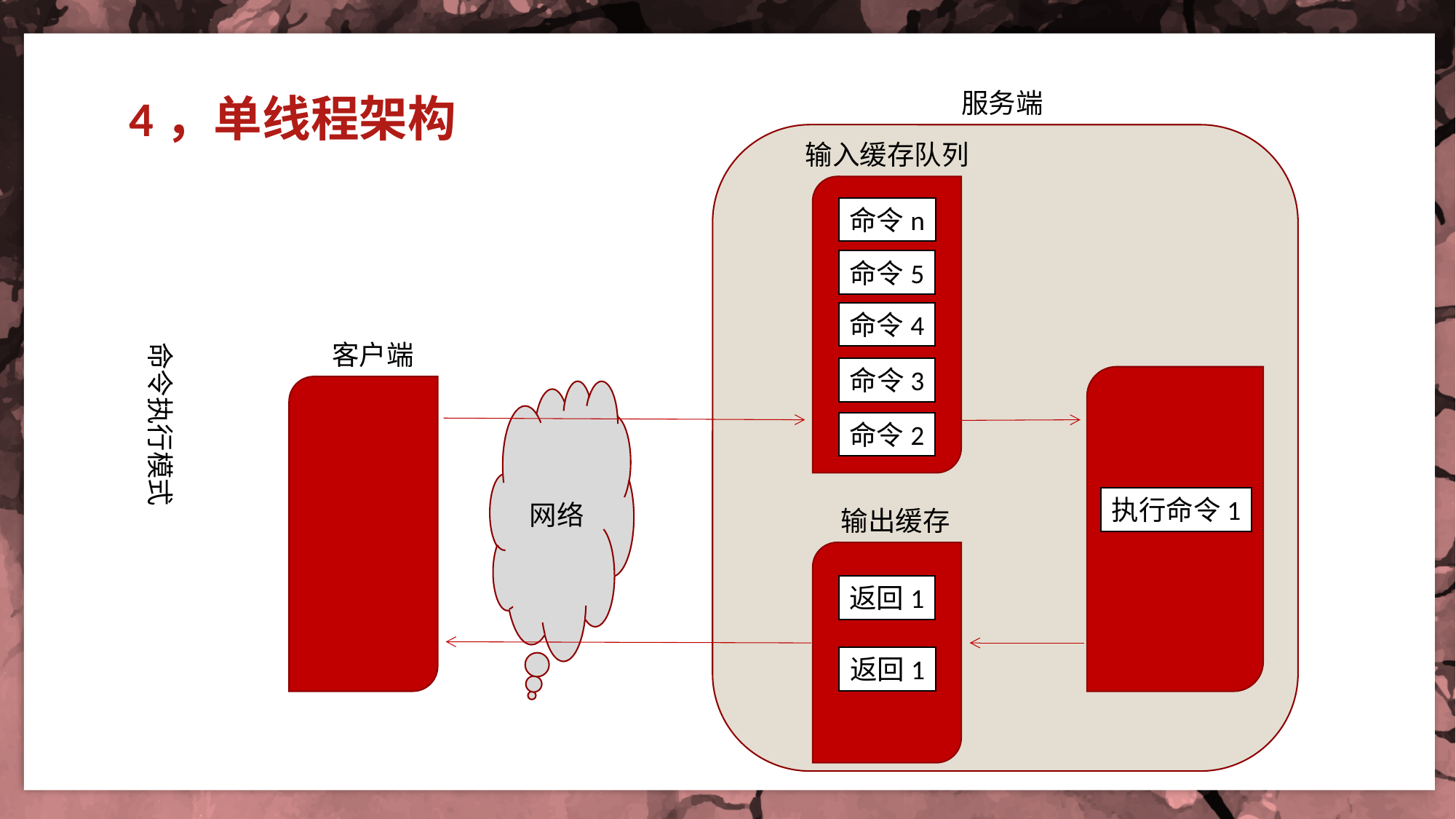

服务端
4，单线程架构

输入缓存队列

命令n
命令5
命令4
命令执行模式
客户端
命令3

网络
命令2
执行命令1
输出缓存

返回1
返回1